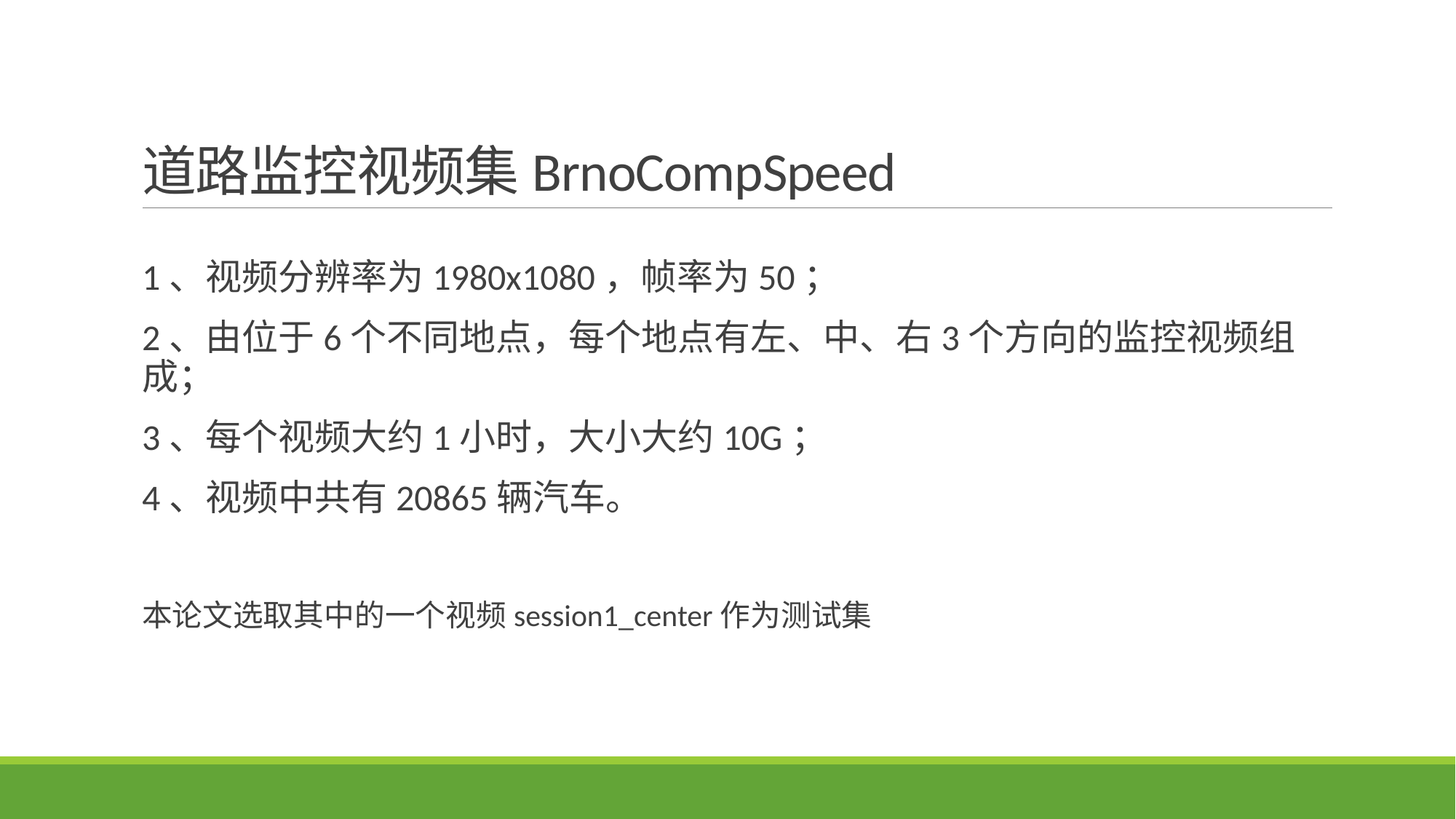

# 道路监控视频集BrnoCompSpeed
1、视频分辨率为1980x1080，帧率为50；
2、由位于6个不同地点，每个地点有左、中、右3个方向的监控视频组成；
3、每个视频大约1小时，大小大约10G；
4、视频中共有20865辆汽车。

本论文选取其中的一个视频session1_center作为测试集